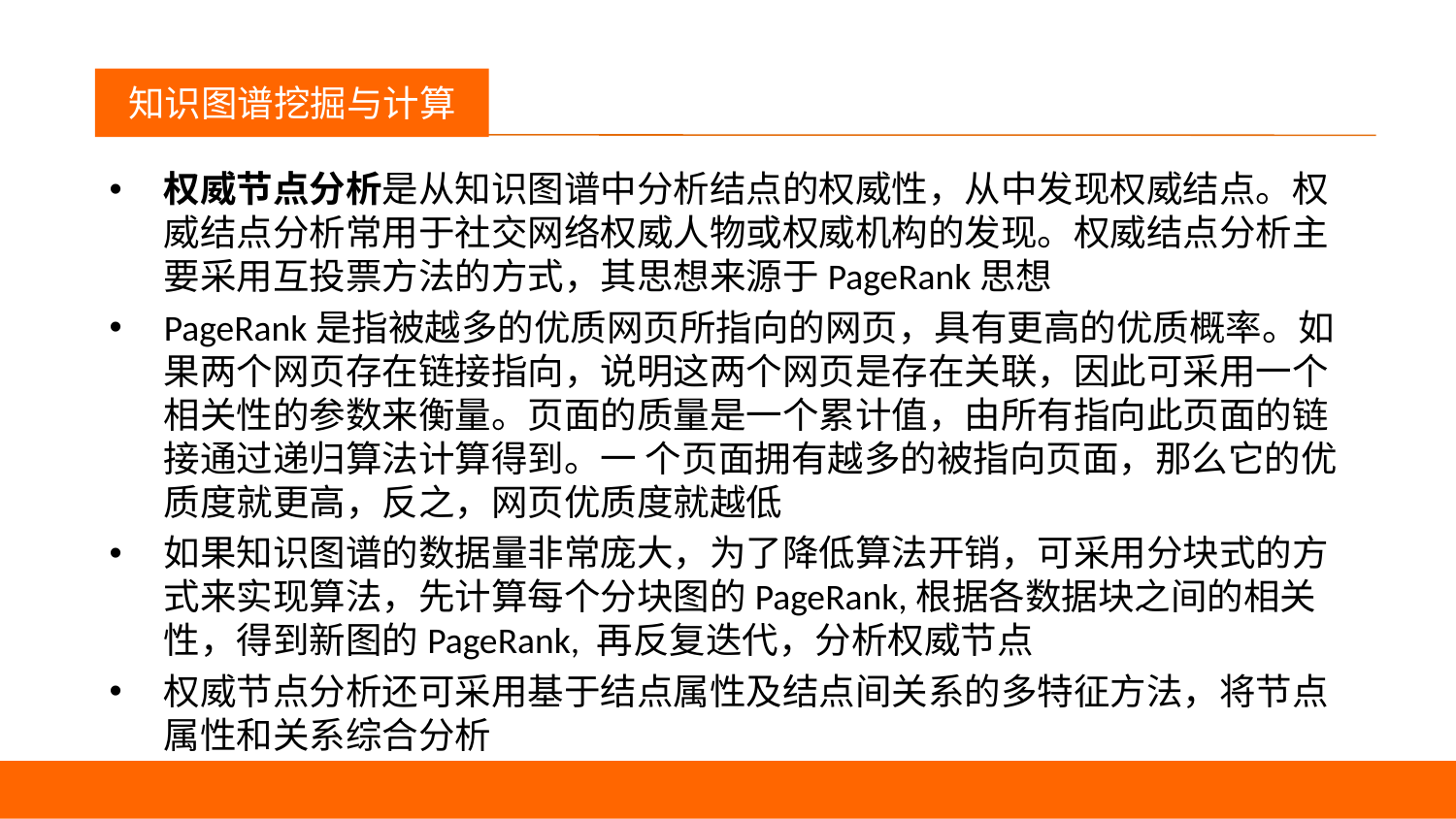

议程
知识图谱挖掘与计算

权威节点分析是从知识图谱中分析结点的权威性，从中发现权威结点。权威结点分析常用于社交网络权威人物或权威机构的发现。权威结点分析主要采用互投票方法的方式，其思想来源于PageRank思想
PageRank是指被越多的优质网页所指向的网页，具有更高的优质概率。如果两个网页存在链接指向，说明这两个网页是存在关联，因此可采用一个相关性的参数来衡量。页面的质量是一个累计值，由所有指向此页面的链接通过递归算法计算得到。一 个页面拥有越多的被指向页面，那么它的优质度就更高，反之，网页优质度就越低
如果知识图谱的数据量非常庞大，为了降低算法开销，可采用分块式的方式来实现算法，先计算每个分块图的PageRank,根据各数据块之间的相关性，得到新图的PageRank, 再反复迭代，分析权威节点
权威节点分析还可采用基于结点属性及结点间关系的多特征方法，将节点属性和关系综合分析